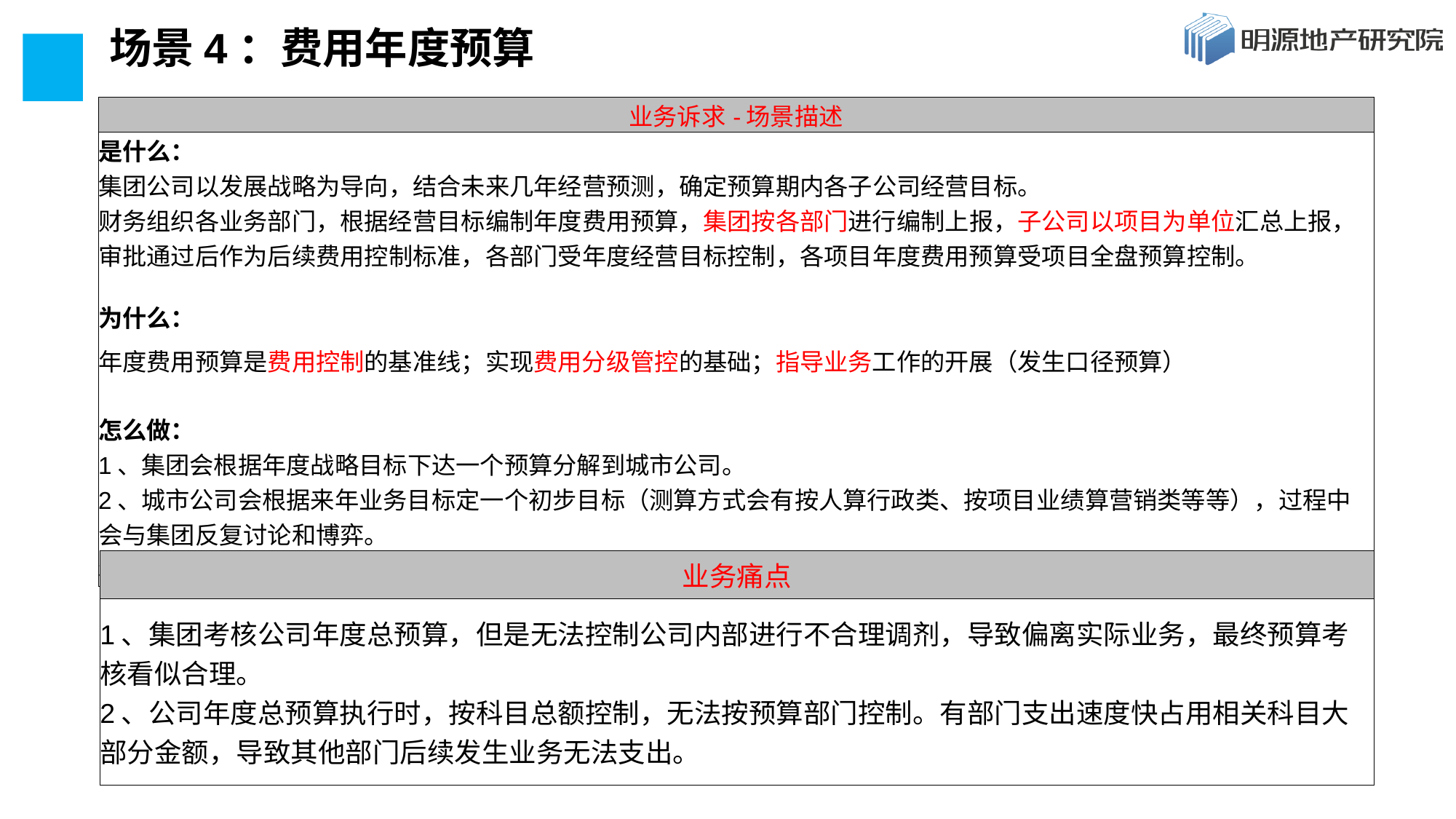

# 场景4：费用年度预算
| 业务诉求-场景描述 |
| --- |
| 是什么： 集团公司以发展战略为导向，结合未来几年经营预测，确定预算期内各子公司经营目标。 财务组织各业务部门，根据经营目标编制年度费用预算，集团按各部门进行编制上报，子公司以项目为单位汇总上报，审批通过后作为后续费用控制标准，各部门受年度经营目标控制，各项目年度费用预算受项目全盘预算控制。 为什么： 年度费用预算是费用控制的基准线；实现费用分级管控的基础；指导业务工作的开展（发生口径预算） 怎么做： 1、集团会根据年度战略目标下达一个预算分解到城市公司。 2、城市公司会根据来年业务目标定一个初步目标（测算方式会有按人算行政类、按项目业绩算营销类等等），过程中会与集团反复讨论和博弈。 3、集团与城市公司中间会经过三上三下最终确定总预算。 |
| 业务痛点 |
| --- |
| 1、集团考核公司年度总预算，但是无法控制公司内部进行不合理调剂，导致偏离实际业务，最终预算考核看似合理。 2、公司年度总预算执行时，按科目总额控制，无法按预算部门控制。有部门支出速度快占用相关科目大部分金额，导致其他部门后续发生业务无法支出。 |